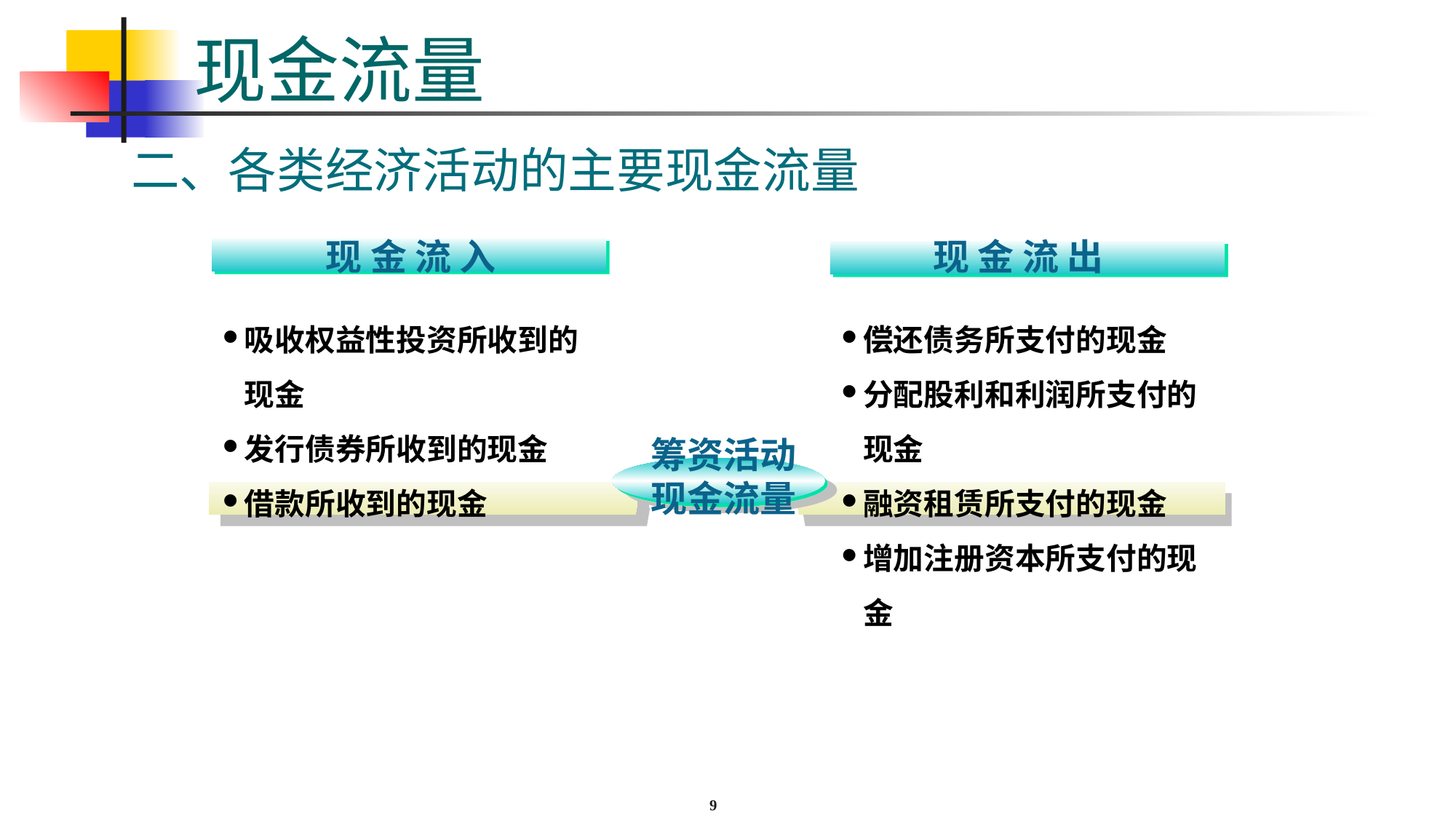

# 现金流量
二、各类经济活动的主要现金流量
现 金 流 入

吸收权益性投资所收到的现金
发行债券所收到的现金
借款所收到的现金

现 金 流 出

偿还债务所支付的现金
分配股利和利润所支付的现金
融资租赁所支付的现金
增加注册资本所支付的现金

筹资活动现金流量

9